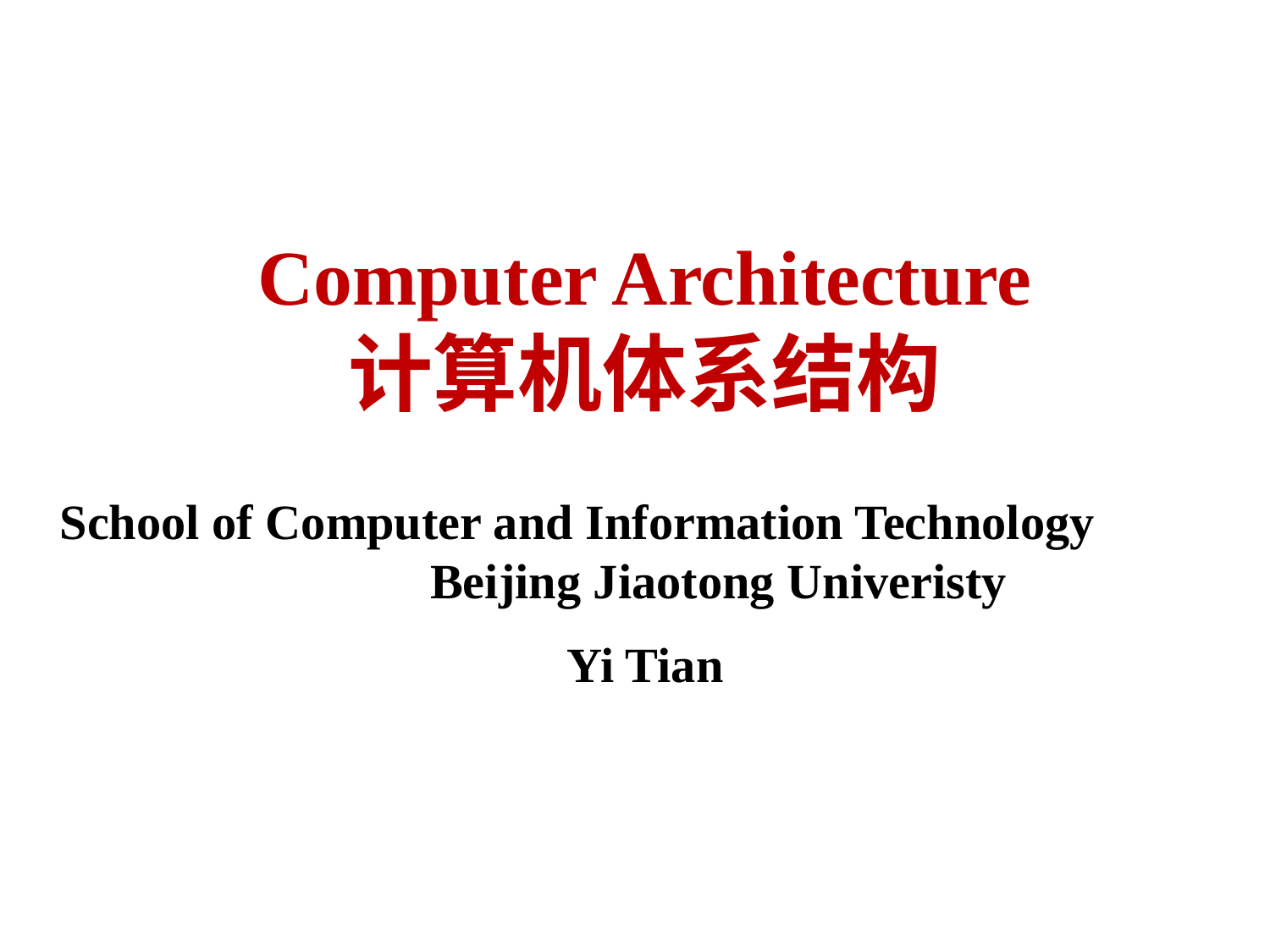

# Computer Architecture 计算机体系结构
School of Computer and Information Technology                        Beijing Jiaotong Univeristy
Yi Tian